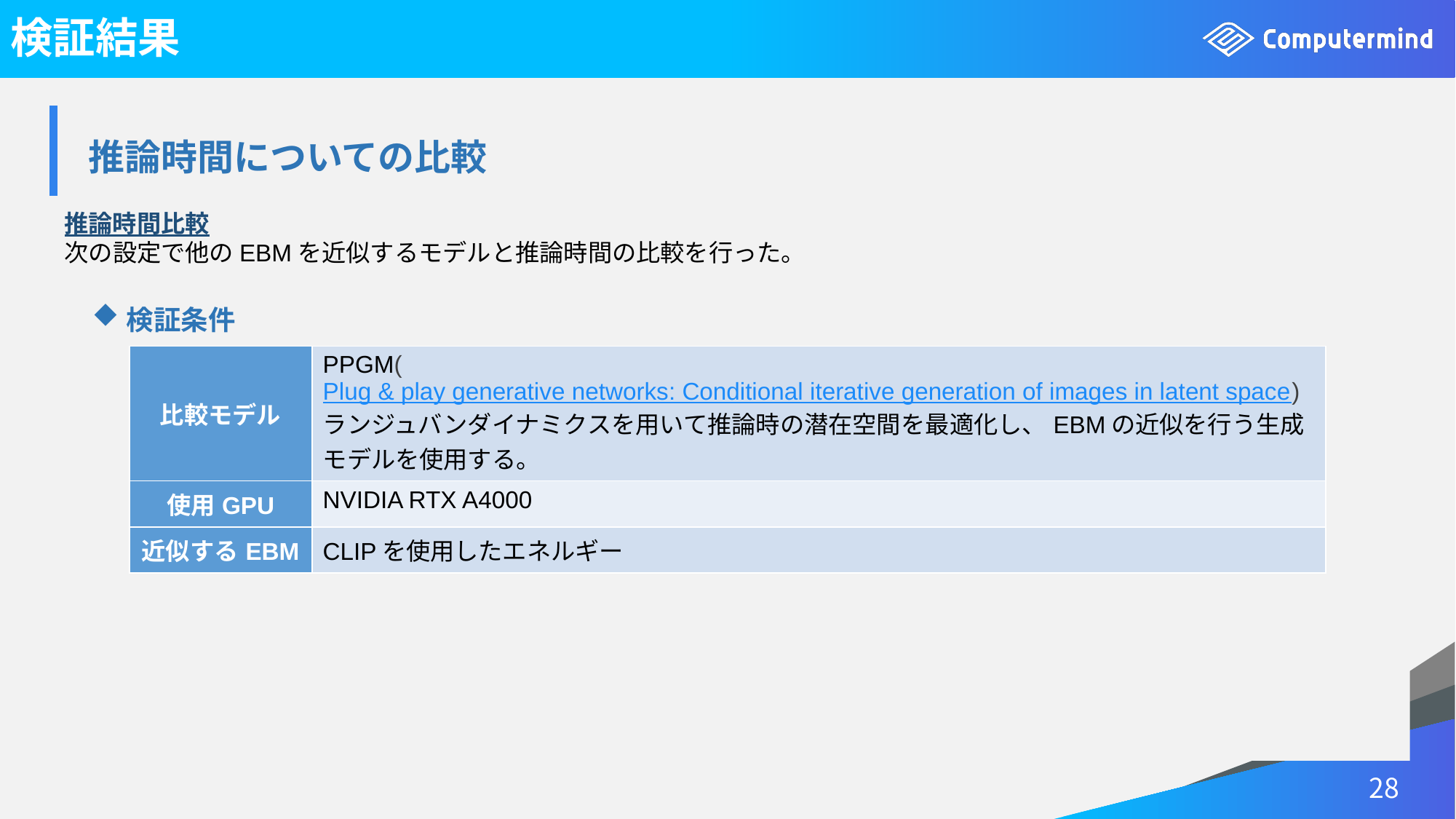

# 検証結果
| 推論時間についての比較 |
| --- |
推論時間比較
次の設定で他のEBMを近似するモデルと推論時間の比較を行った。
検証条件
| 比較モデル | PPGM(Plug & play generative networks: Conditional iterative generation of images in latent space)ランジュバンダイナミクスを用いて推論時の潜在空間を最適化し、EBMの近似を行う生成モデルを使用する。 |
| --- | --- |
| 使用GPU | NVIDIA RTX A4000 |
| 近似するEBM | CLIPを使用したエネルギー |
28